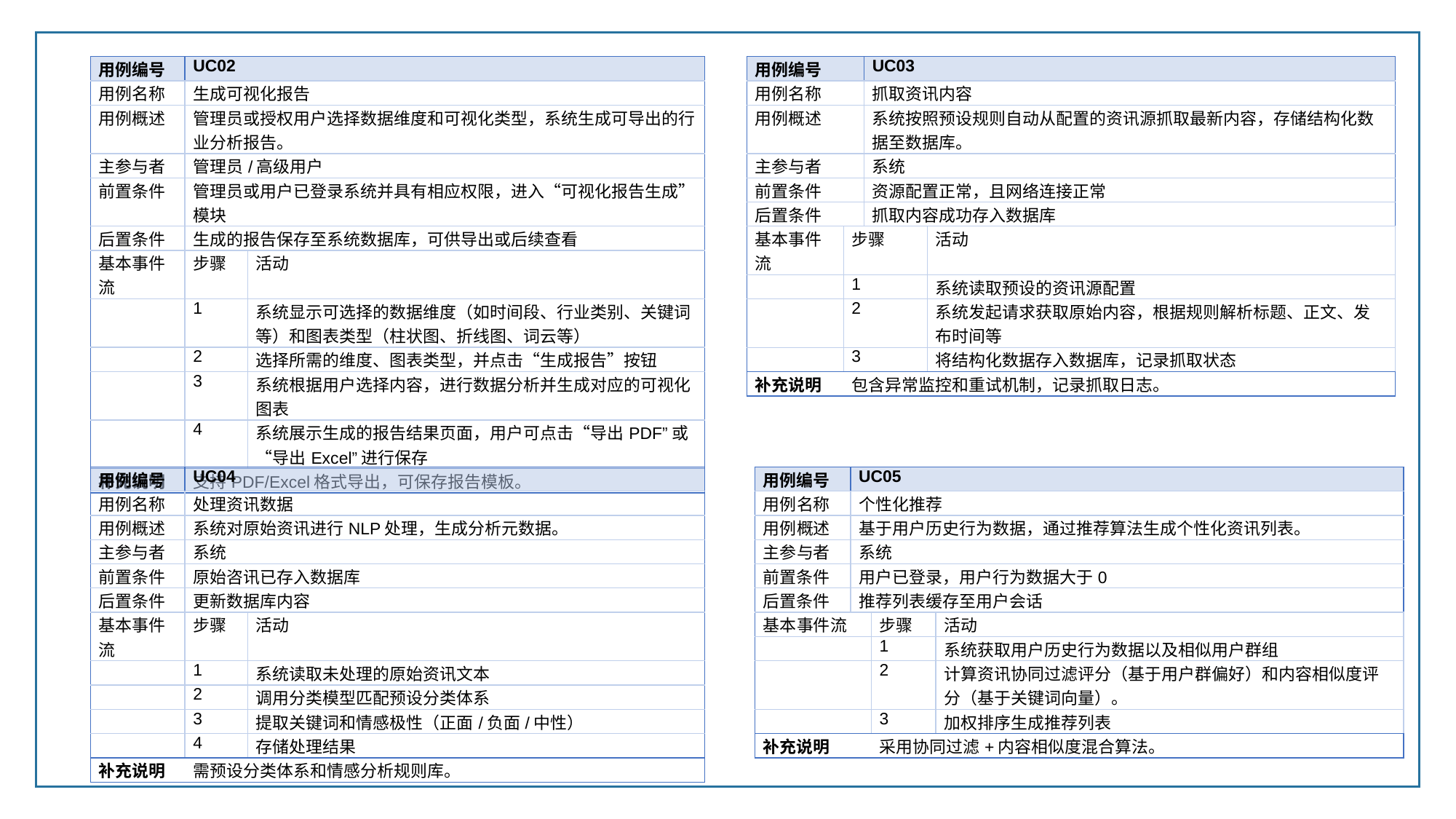

| 用例编号 | UC02 |  |
| --- | --- | --- |
| 用例名称 | 生成可视化报告 |  |
| 用例概述 | 管理员或授权用户选择数据维度和可视化类型，系统生成可导出的行业分析报告。 |  |
| 主参与者 | 管理员/高级用户 |  |
| 前置条件 | 管理员或用户已登录系统并具有相应权限，进入“可视化报告生成”模块 |  |
| 后置条件 | 生成的报告保存至系统数据库，可供导出或后续查看 |  |
| 基本事件流 | 步骤 | 活动 |
|  | 1 | 系统显示可选择的数据维度（如时间段、行业类别、关键词等）和图表类型（柱状图、折线图、词云等） |
|  | 2 | 选择所需的维度、图表类型，并点击“生成报告”按钮 |
|  | 3 | 系统根据用户选择内容，进行数据分析并生成对应的可视化图表 |
|  | 4 | 系统展示生成的报告结果页面，用户可点击“导出PDF”或“导出Excel”进行保存 |
| 补充说明 | 支持PDF/Excel格式导出，可保存报告模板。 |  |
| 用例编号 |  | UC03 |  |
| --- | --- | --- | --- |
| 用例名称 |  | 抓取资讯内容 |  |
| 用例概述 |  | 系统按照预设规则自动从配置的资讯源抓取最新内容，存储结构化数据至数据库。 |  |
| 主参与者 |  | 系统 |  |
| 前置条件 |  | 资源配置正常，且网络连接正常 |  |
| 后置条件 |  | 抓取内容成功存入数据库 |  |
| 基本事件流 | 步骤 |  | 活动 |
|  | 1 |  | 系统读取预设的资讯源配置 |
|  | 2 |  | 系统发起请求获取原始内容，根据规则解析标题、正文、发布时间等 |
|  | 3 |  | 将结构化数据存入数据库，记录抓取状态 |
| 补充说明 | 包含异常监控和重试机制，记录抓取日志。 |  |  |
| 用例编号 | UC04 |  |
| --- | --- | --- |
| 用例名称 | 处理资讯数据 |  |
| 用例概述 | 系统对原始资讯进行NLP处理，生成分析元数据。 |  |
| 主参与者 | 系统 |  |
| 前置条件 | 原始咨讯已存入数据库 |  |
| 后置条件 | 更新数据库内容 |  |
| 基本事件流 | 步骤 | 活动 |
|  | 1 | 系统读取未处理的原始资讯文本 |
|  | 2 | 调用分类模型匹配预设分类体系 |
|  | 3 | 提取关键词和情感极性（正面/负面/中性） |
|  | 4 | 存储处理结果 |
| 补充说明 | 需预设分类体系和情感分析规则库。 |  |
| 用例编号 | UC05 |  |  |
| --- | --- | --- | --- |
| 用例名称 | 个性化推荐 |  |  |
| 用例概述 | 基于用户历史行为数据，通过推荐算法生成个性化资讯列表。 |  |  |
| 主参与者 | 系统 |  |  |
| 前置条件 | 用户已登录，用户行为数据大于0 |  |  |
| 后置条件 | 推荐列表缓存至用户会话 |  |  |
| 基本事件流 |  | 步骤 | 活动 |
|  |  | 1 | 系统获取用户历史行为数据以及相似用户群组 |
|  |  | 2 | 计算资讯协同过滤评分（基于用户群偏好）和内容相似度评分（基于关键词向量）。 |
|  |  | 3 | 加权排序生成推荐列表 |
| 补充说明 |  | 采用协同过滤+内容相似度混合算法。 |  |